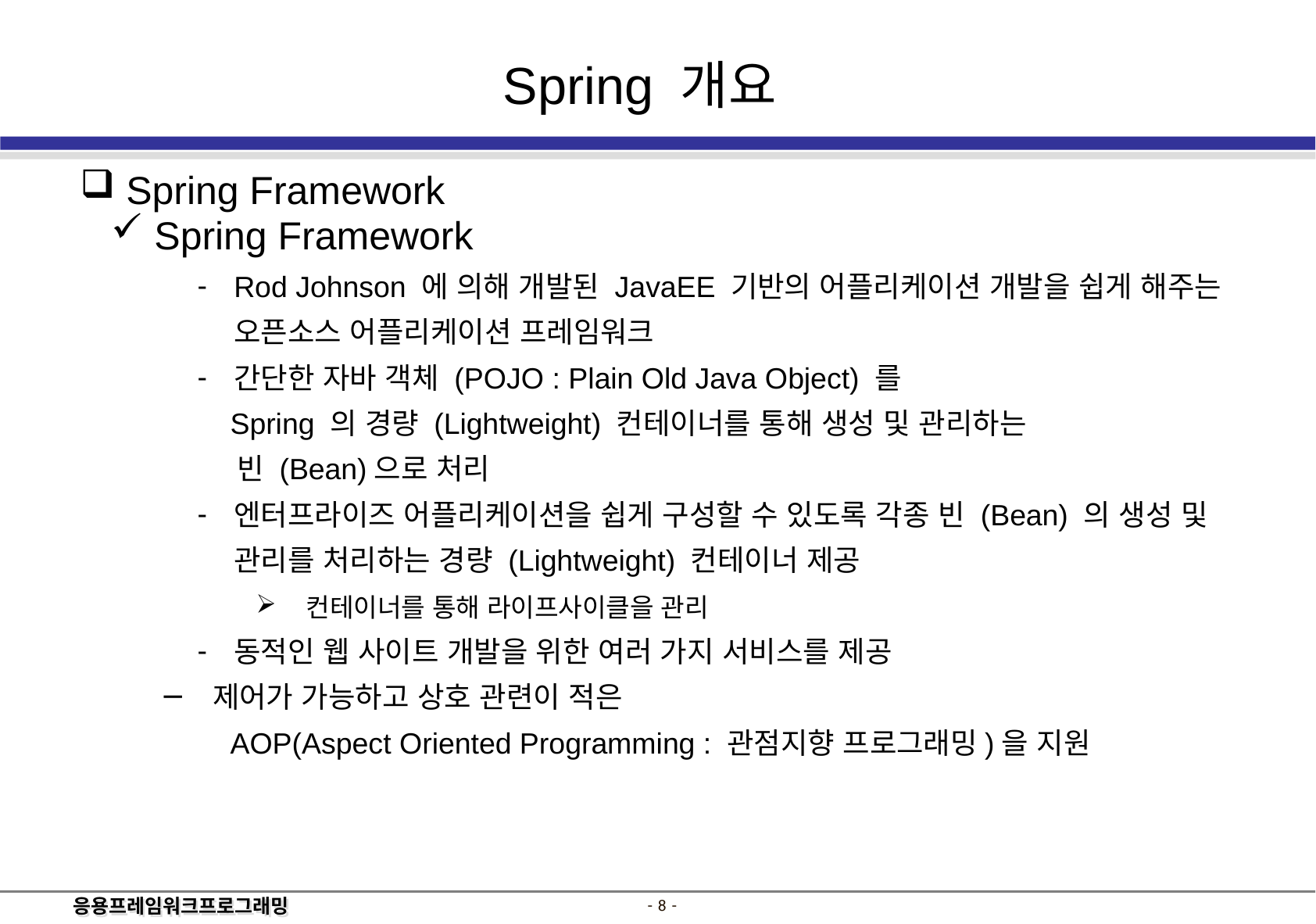

Spring 개요
 Spring Framework
 Spring Framework
Rod Johnson 에 의해 개발된 JavaEE 기반의 어플리케이션 개발을 쉽게 해주는 오픈소스 어플리케이션 프레임워크
간단한 자바 객체 (POJO : Plain Old Java Object) 를
    Spring 의 경량 (Lightweight) 컨테이너를 통해 생성 및 관리하는
    빈 (Bean)으로 처리
엔터프라이즈 어플리케이션을 쉽게 구성할 수 있도록 각종 빈 (Bean) 의 생성 및 관리를 처리하는 경량 (Lightweight) 컨테이너 제공
 컨테이너를 통해 라이프사이클을 관리
동적인 웹 사이트 개발을 위한 여러 가지 서비스를 제공
 제어가 가능하고 상호 관련이 적은
    AOP(Aspect Oriented Programming : 관점지향 프로그래밍)을 지원
- 8 -